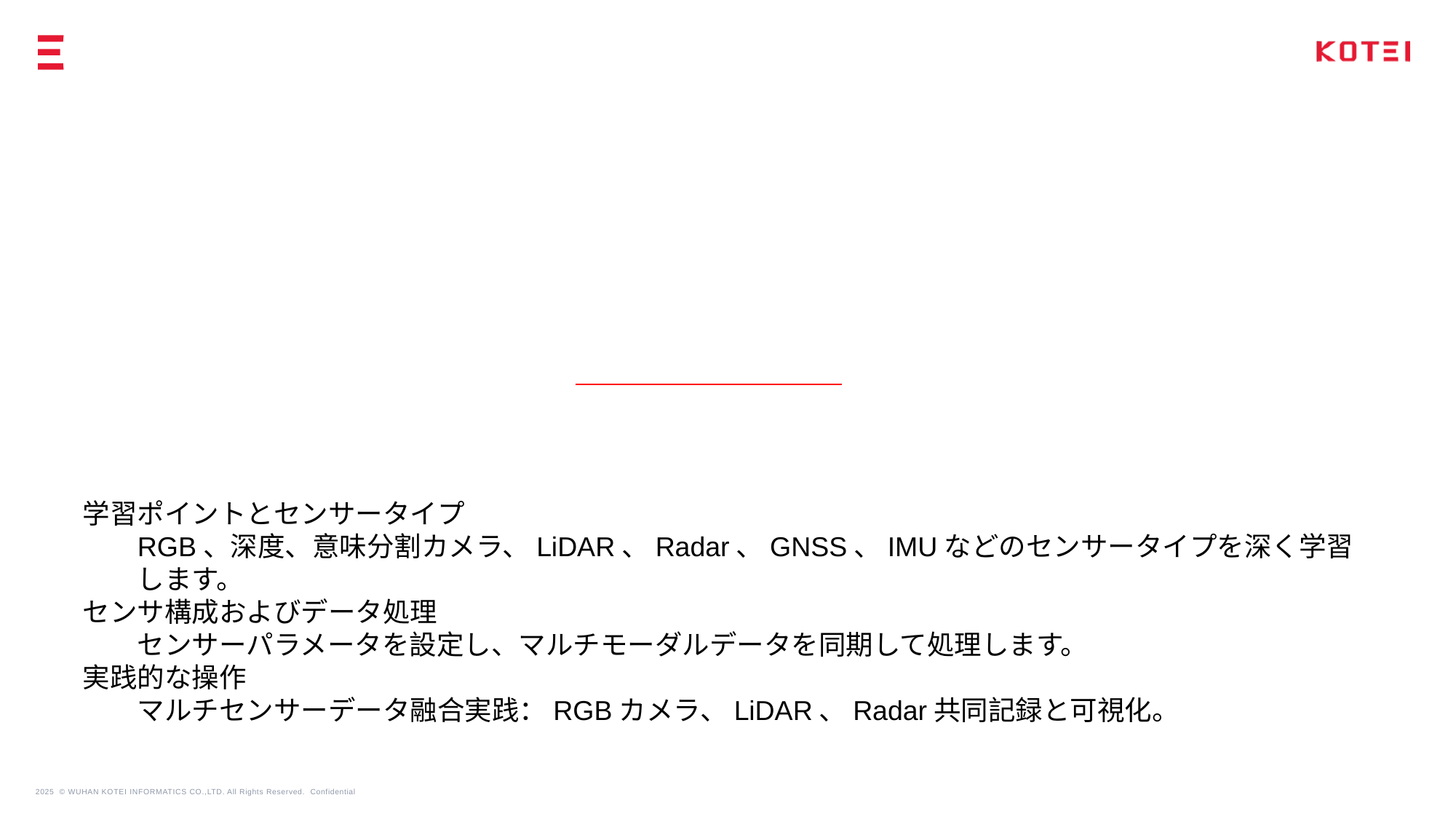

学習ポイントとセンサータイプ
RGB、深度、意味分割カメラ、LiDAR、Radar、GNSS、IMUなどのセンサータイプを深く学習します。
センサ構成およびデータ処理
センサーパラメータを設定し、マルチモーダルデータを同期して処理します。
実践的な操作
マルチセンサーデータ融合実践：RGBカメラ、LiDAR、Radar共同記録と可視化。